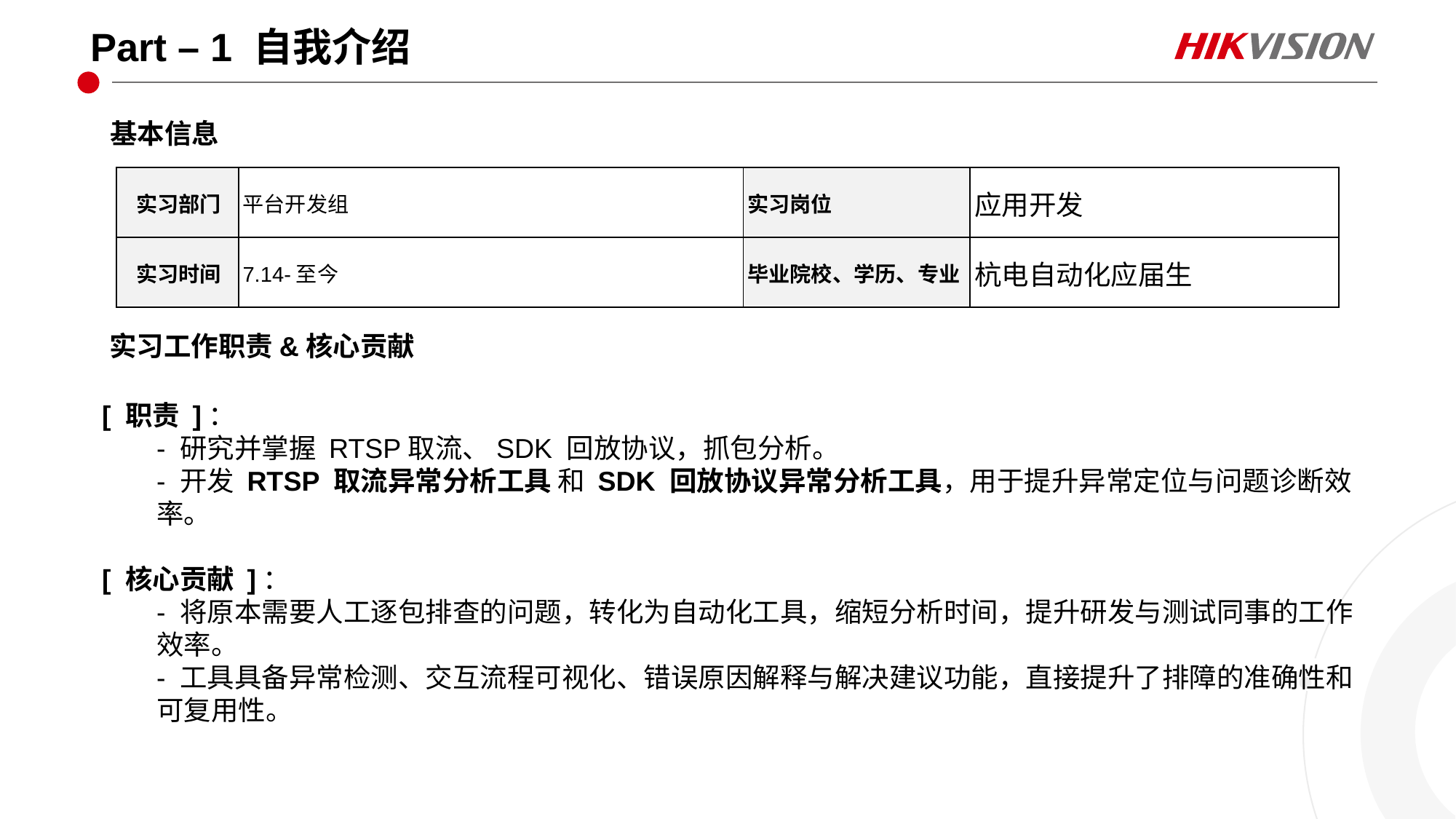

# Part – 1 自我介绍
基本信息
| 实习部门 | 平台开发组 | 实习岗位 | 应用开发 |
| --- | --- | --- | --- |
| 实习时间 | 7.14-至今 | 毕业院校、学历、专业 | 杭电自动化应届生 |
实习工作职责&核心贡献
[ 职责 ]：
- 研究并掌握 RTSP取流、SDK 回放协议，抓包分析。
- 开发 RTSP 取流异常分析工具 和 SDK 回放协议异常分析工具，用于提升异常定位与问题诊断效率。

[ 核心贡献 ]：
- 将原本需要人工逐包排查的问题，转化为自动化工具，缩短分析时间，提升研发与测试同事的工作效率。
- 工具具备异常检测、交互流程可视化、错误原因解释与解决建议功能，直接提升了排障的准确性和可复用性。